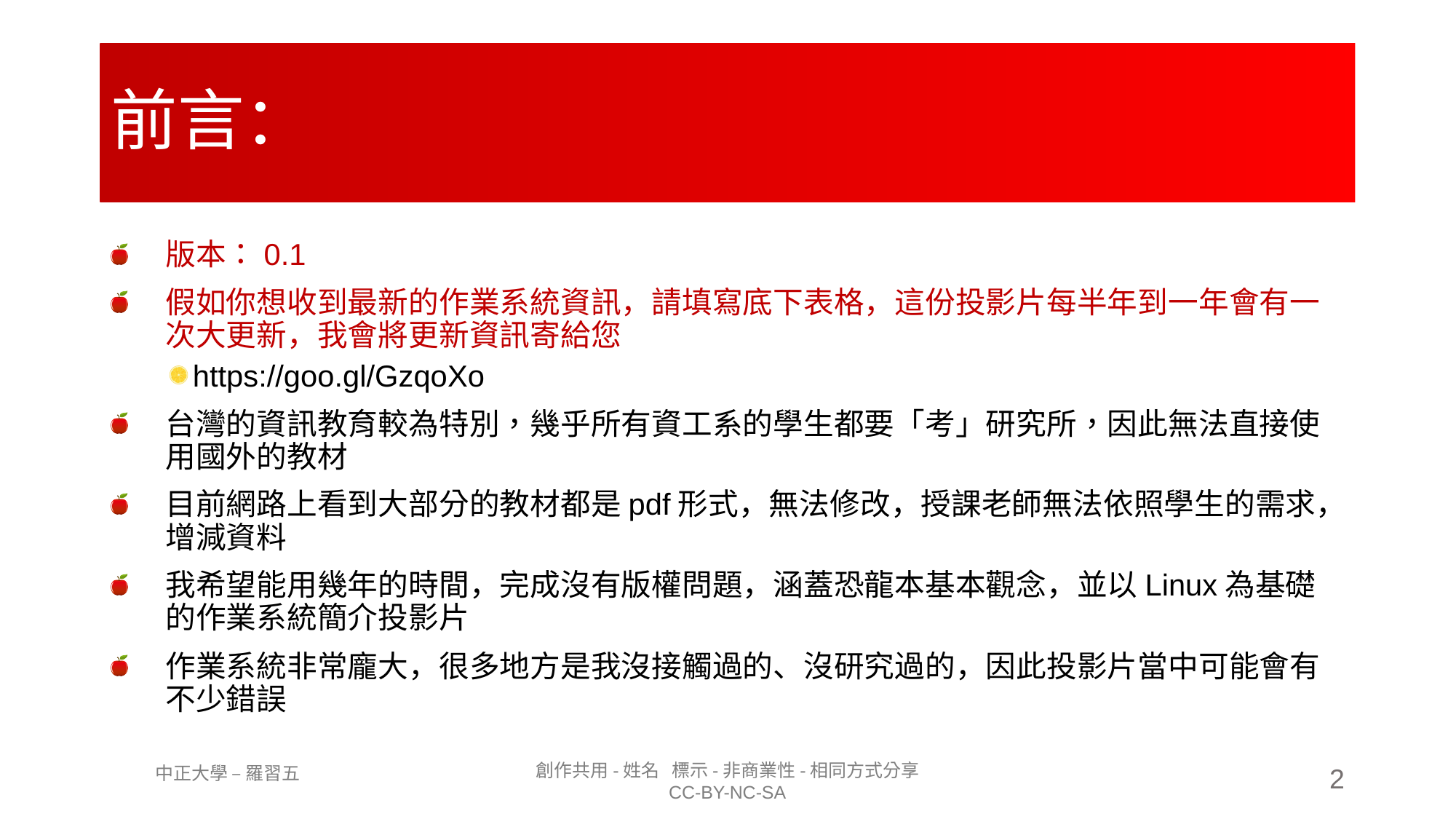

# 前言：
版本：0.1
假如你想收到最新的作業系統資訊，請填寫底下表格，這份投影片每半年到一年會有一次大更新，我會將更新資訊寄給您
https://goo.gl/GzqoXo
台灣的資訊教育較為特別，幾乎所有資工系的學生都要「考」研究所，因此無法直接使用國外的教材
目前網路上看到大部分的教材都是pdf形式，無法修改，授課老師無法依照學生的需求，增減資料
我希望能用幾年的時間，完成沒有版權問題，涵蓋恐龍本基本觀念，並以Linux為基礎的作業系統簡介投影片
作業系統非常龐大，很多地方是我沒接觸過的、沒研究過的，因此投影片當中可能會有不少錯誤